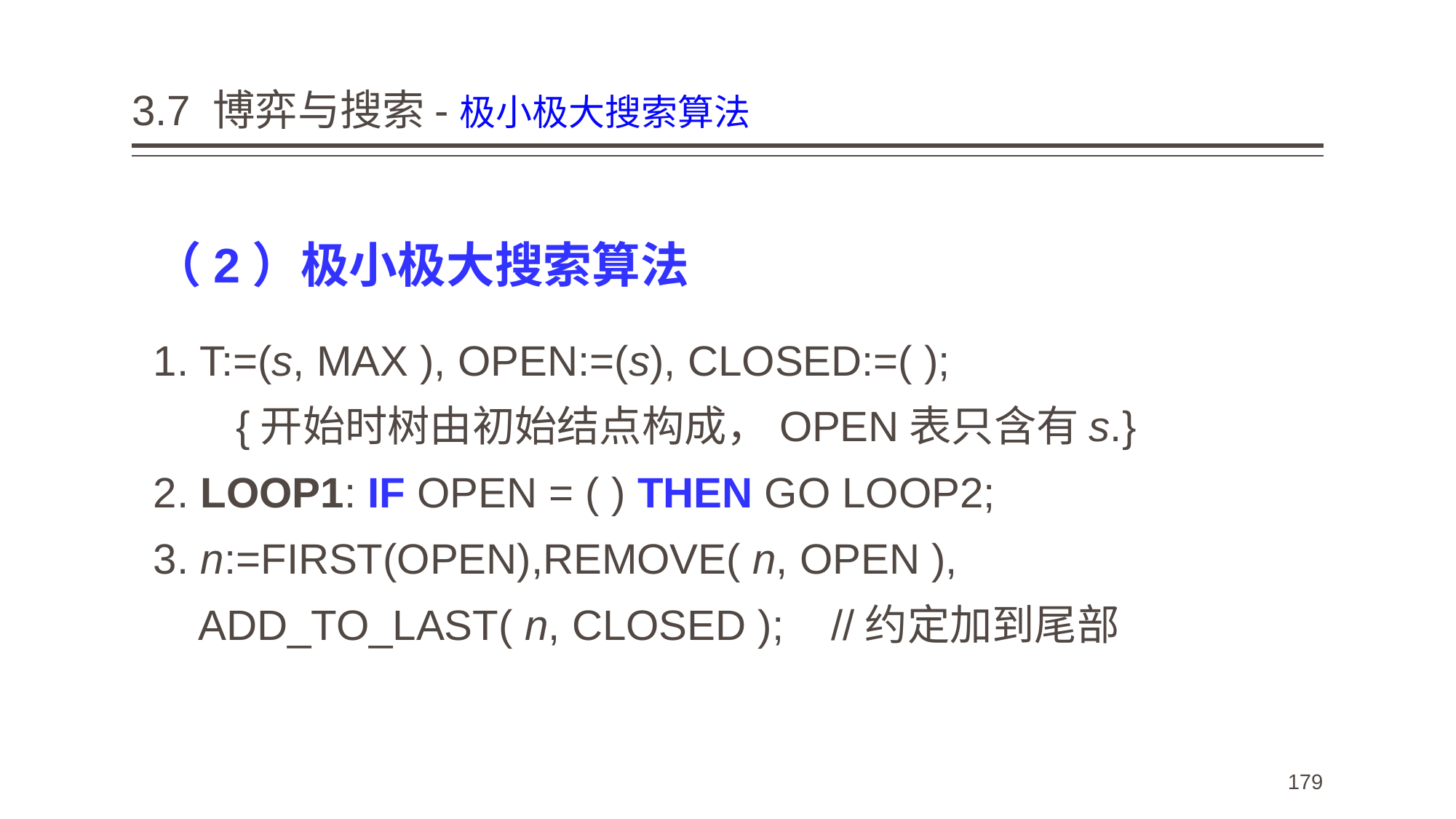

# 3.7 博弈与搜索-极小极大搜索算法
（2）极小极大搜索算法
1. T:=(s, MAX ), OPEN:=(s), CLOSED:=( );
       {开始时树由初始结点构成，OPEN表只含有s.}
2. LOOP1: IF OPEN = ( ) THEN GO LOOP2;
3. n:=FIRST(OPEN),REMOVE( n, OPEN ),
    ADD_TO_LAST( n, CLOSED );    //约定加到尾部
179